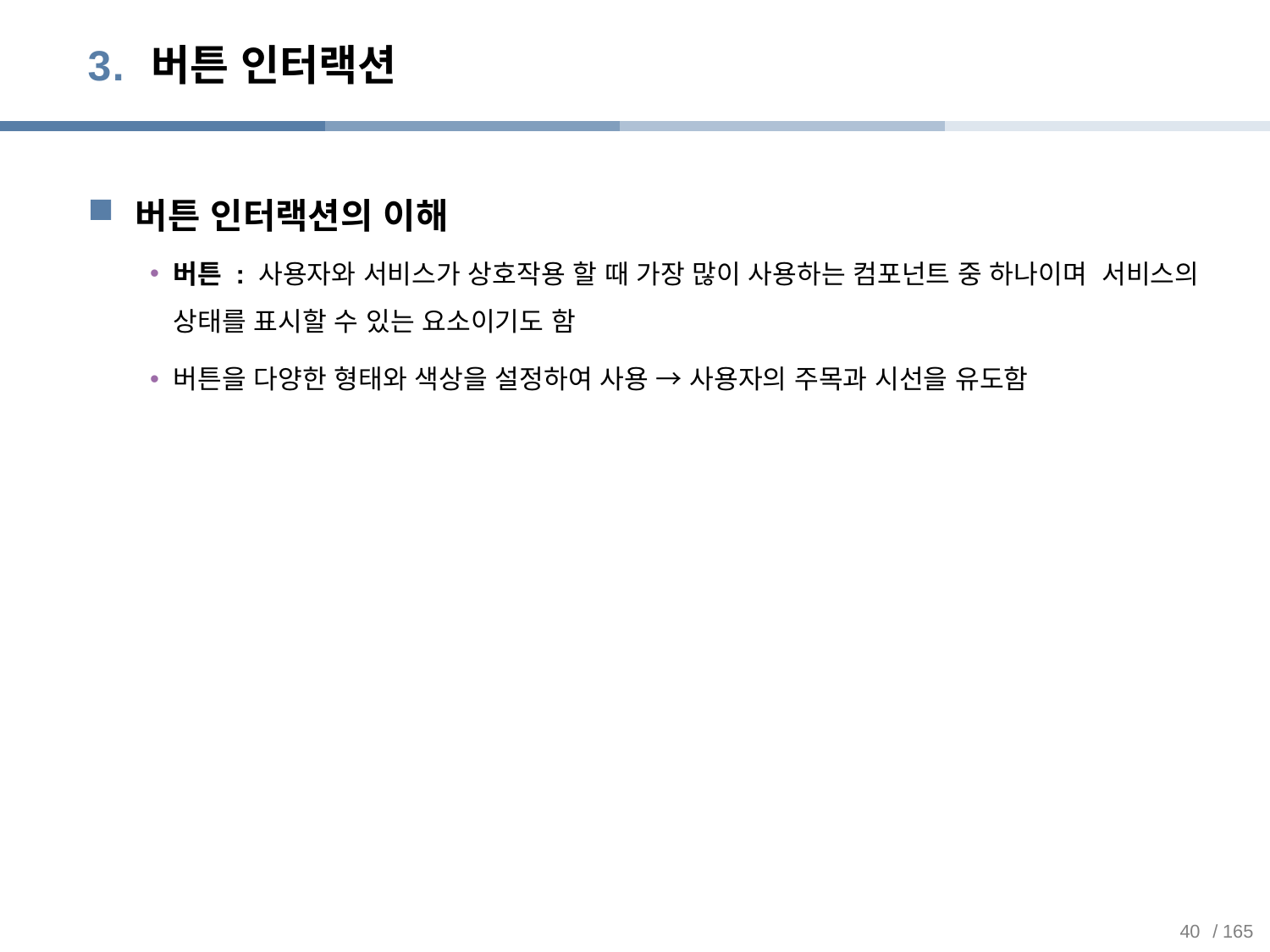

# 버튼 인터랙션
버튼 인터랙션의 이해
버튼 : 사용자와 서비스가 상호작용 할 때 가장 많이 사용하는 컴포넌트 중 하나이며  서비스의 상태를 표시할 수 있는 요소이기도 함
버튼을 다양한 형태와 색상을 설정하여 사용 → 사용자의 주목과 시선을 유도함